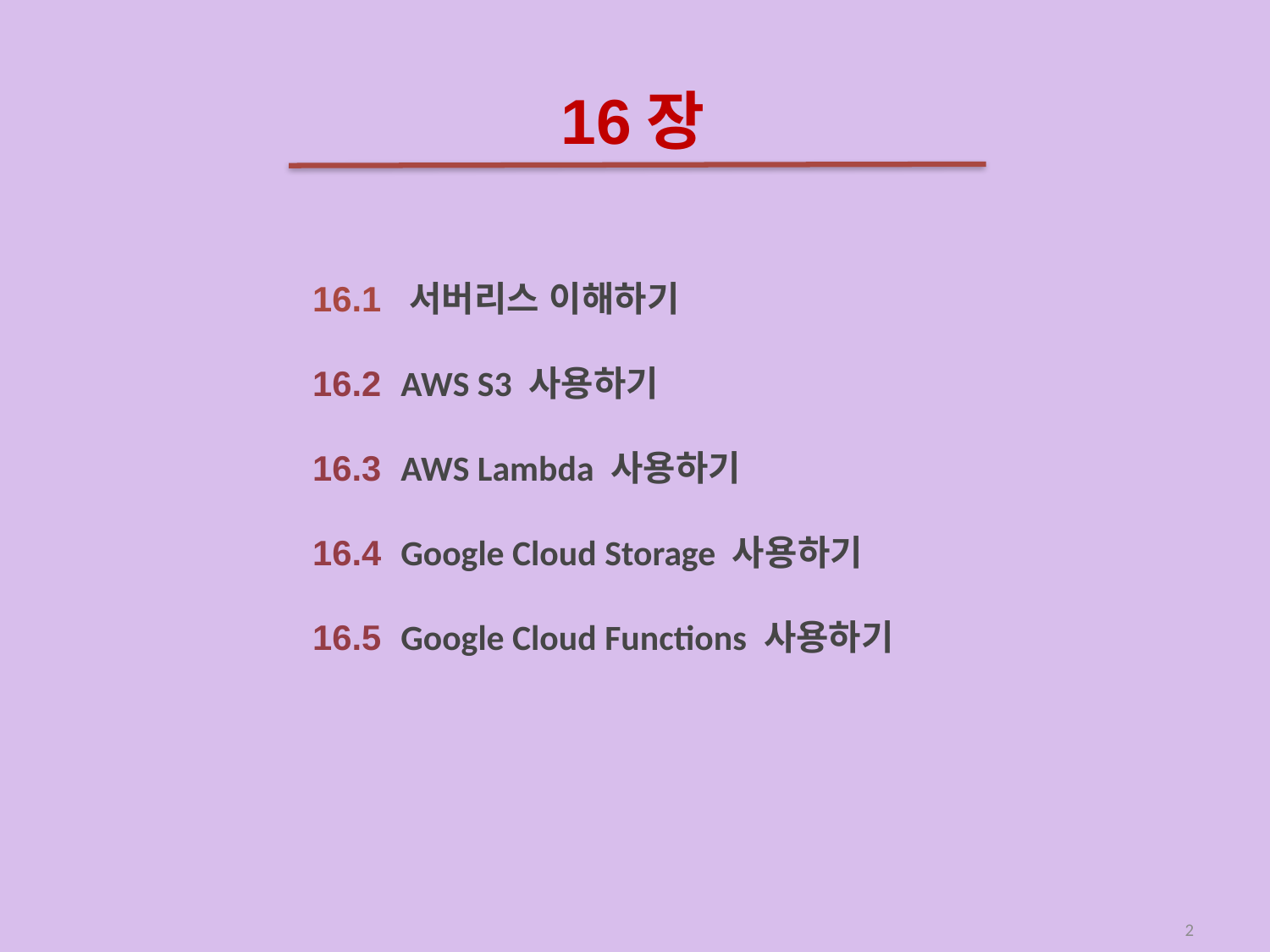

# 16장
16.1  서버리스 이해하기
16.2  AWS S3 사용하기
16.3  AWS Lambda 사용하기
16.4  Google Cloud Storage 사용하기
16.5  Google Cloud Functions 사용하기
2